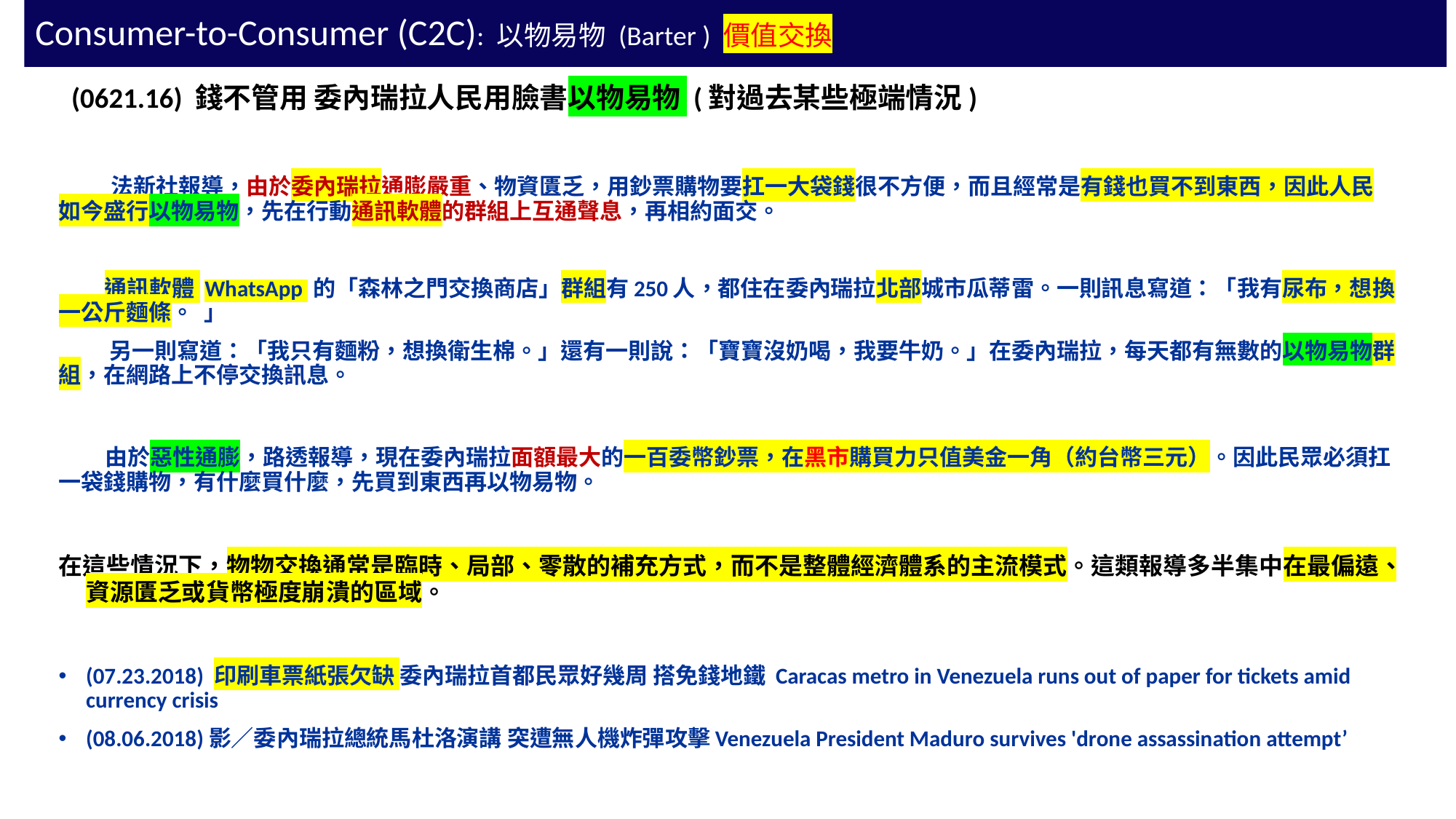

Consumer-to-Consumer (C2C): 以物易物 (Barter ) 價值交換
  (0621.16) 錢不管用 委內瑞拉人民用臉書以物易物 (對過去某些極端情況)

        法新社報導，由於委內瑞拉通膨嚴重、物資匱乏，用鈔票購物要扛一大袋錢很不方便，而且經常是有錢也買不到東西，因此人民如今盛行以物易物，先在行動通訊軟體的群組上互通聲息，再相約面交。

        通訊軟體 WhatsApp 的「森林之門交換商店」群組有250人，都住在委內瑞拉北部城市瓜蒂雷。一則訊息寫道：「我有尿布，想換一公斤麵條。  」
         另一則寫道：「我只有麵粉，想換衛生棉。」還有一則說：「寶寶沒奶喝，我要牛奶。」在委內瑞拉，每天都有無數的以物易物群組，在網路上不停交換訊息。

       由於惡性通膨，路透報導，現在委內瑞拉面額最大的一百委幣鈔票，在黑市購買力只值美金一角（約台幣三元）。因此民眾必須扛一袋錢購物，有什麼買什麼，先買到東西再以物易物。

在這些情況下，物物交換通常是臨時、局部、零散的補充方式，而不是整體經濟體系的主流模式。這類報導多半集中在最偏遠、資源匱乏或貨幣極度崩潰的區域。

(07.23.2018) 印刷車票紙張欠缺 委內瑞拉首都民眾好幾周 搭免錢地鐵 Caracas metro in Venezuela runs out of paper for tickets amid currency crisis
(08.06.2018)影／委內瑞拉總統馬杜洛演講 突遭無人機炸彈攻擊Venezuela President Maduro survives 'drone assassination attempt’